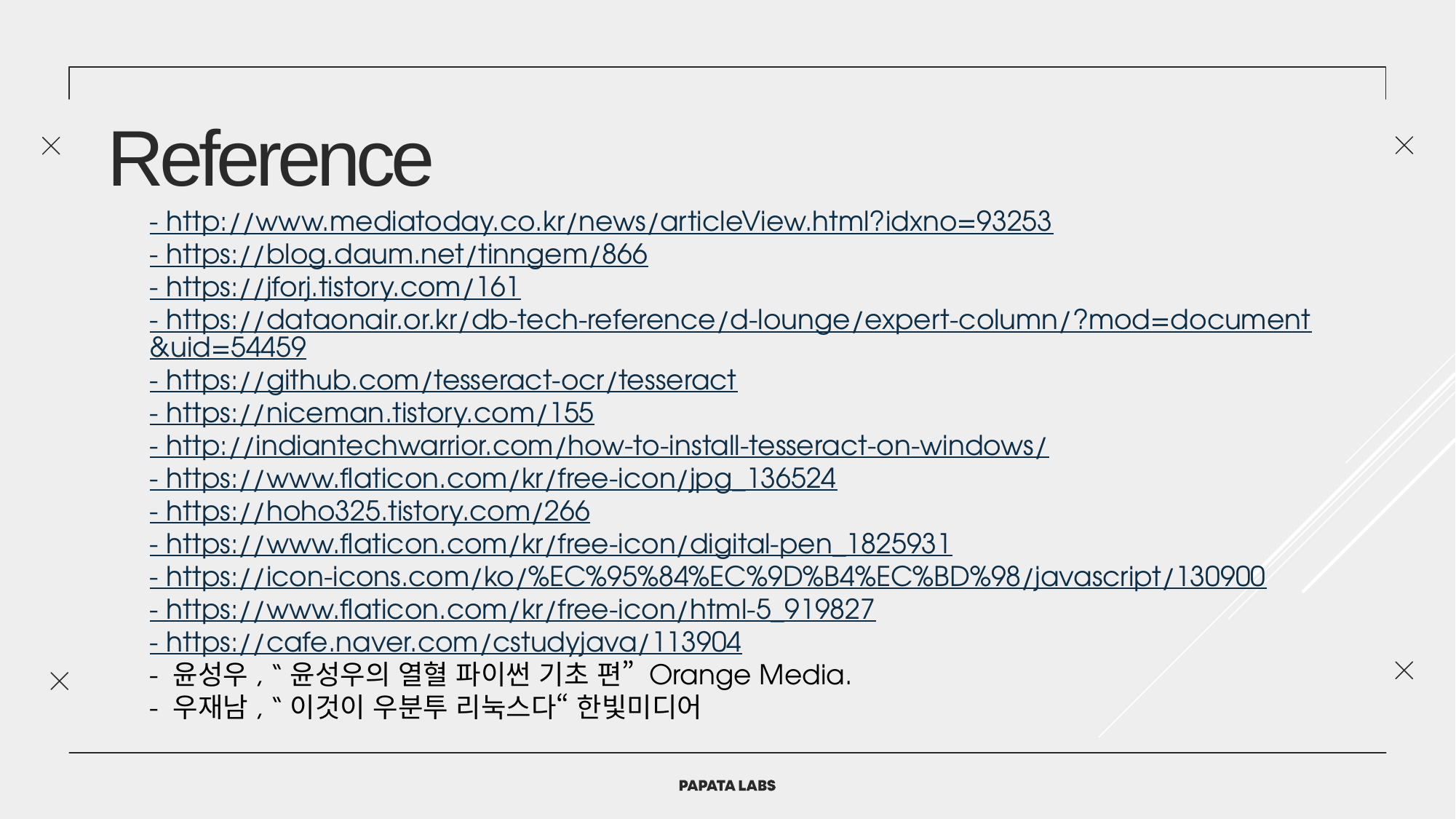

Reference
- http://www.mediatoday.co.kr/news/articleView.html?idxno=93253
- https://blog.daum.net/tinngem/866
- https://jforj.tistory.com/161
- https://dataonair.or.kr/db-tech-reference/d-lounge/expert-column/?mod=document&uid=54459
- https://github.com/tesseract-ocr/tesseract
- https://niceman.tistory.com/155
- http://indiantechwarrior.com/how-to-install-tesseract-on-windows/
- https://www.flaticon.com/kr/free-icon/jpg_136524
- https://hoho325.tistory.com/266
- https://www.flaticon.com/kr/free-icon/digital-pen_1825931
- https://icon-icons.com/ko/%EC%95%84%EC%9D%B4%EC%BD%98/javascript/130900
- https://www.flaticon.com/kr/free-icon/html-5_919827
- https://cafe.naver.com/cstudyjava/113904
- 윤성우, “윤성우의 열혈 파이썬 기초 편” Orange Media.
- 우재남, “이것이 우분투 리눅스다“ 한빛미디어